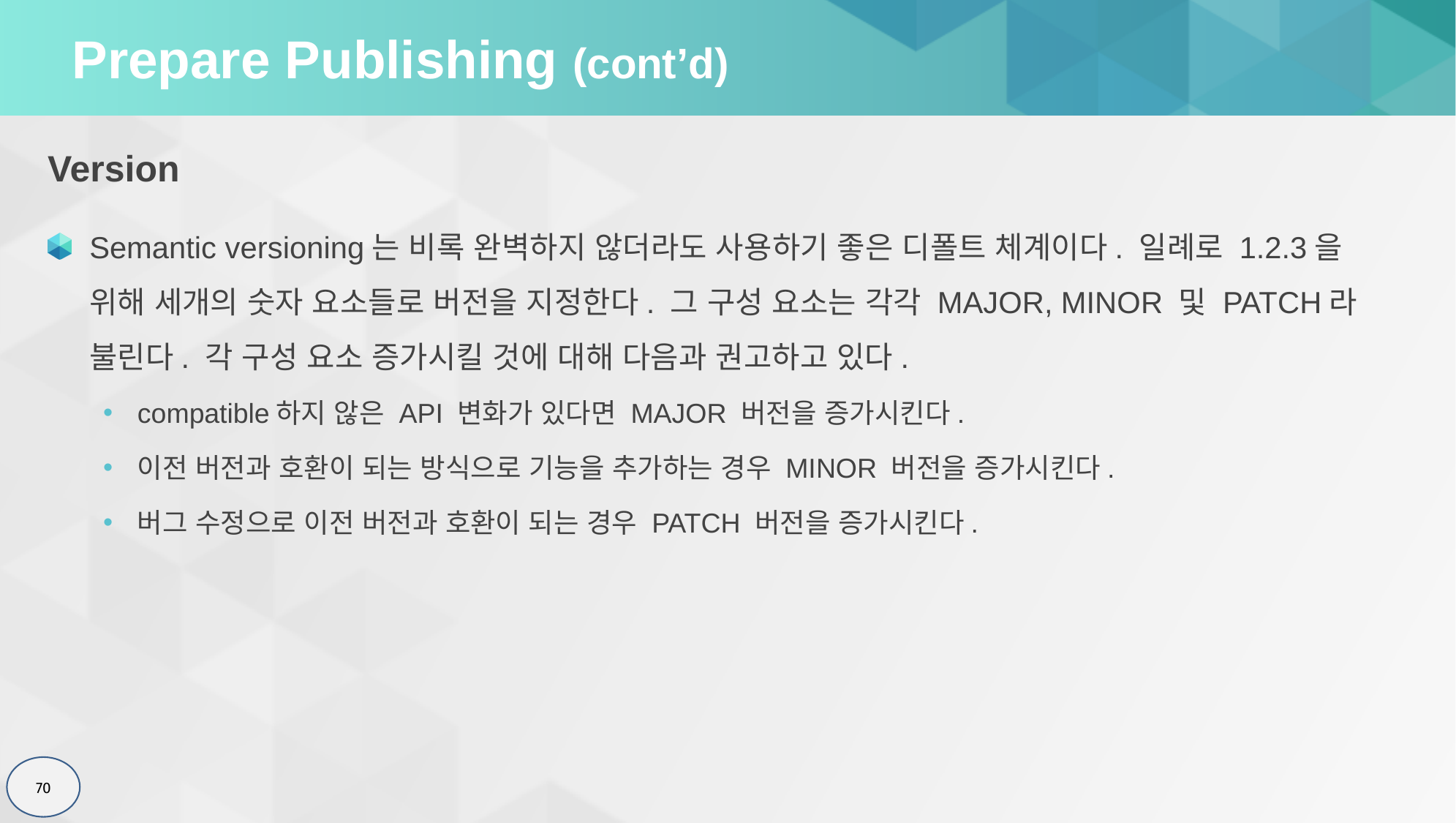

# Prepare Publishing (cont’d)
Version
Semantic versioning는 비록 완벽하지 않더라도 사용하기 좋은 디폴트 체계이다. 일례로 1.2.3을 위해 세개의 숫자 요소들로 버전을 지정한다. 그 구성 요소는 각각 MAJOR, MINOR 및 PATCH라 불린다. 각 구성 요소 증가시킬 것에 대해 다음과 권고하고 있다.
compatible하지 않은 API 변화가 있다면 MAJOR 버전을 증가시킨다.
이전 버전과 호환이 되는 방식으로 기능을 추가하는 경우 MINOR 버전을 증가시킨다.
버그 수정으로 이전 버전과 호환이 되는 경우 PATCH 버전을 증가시킨다.